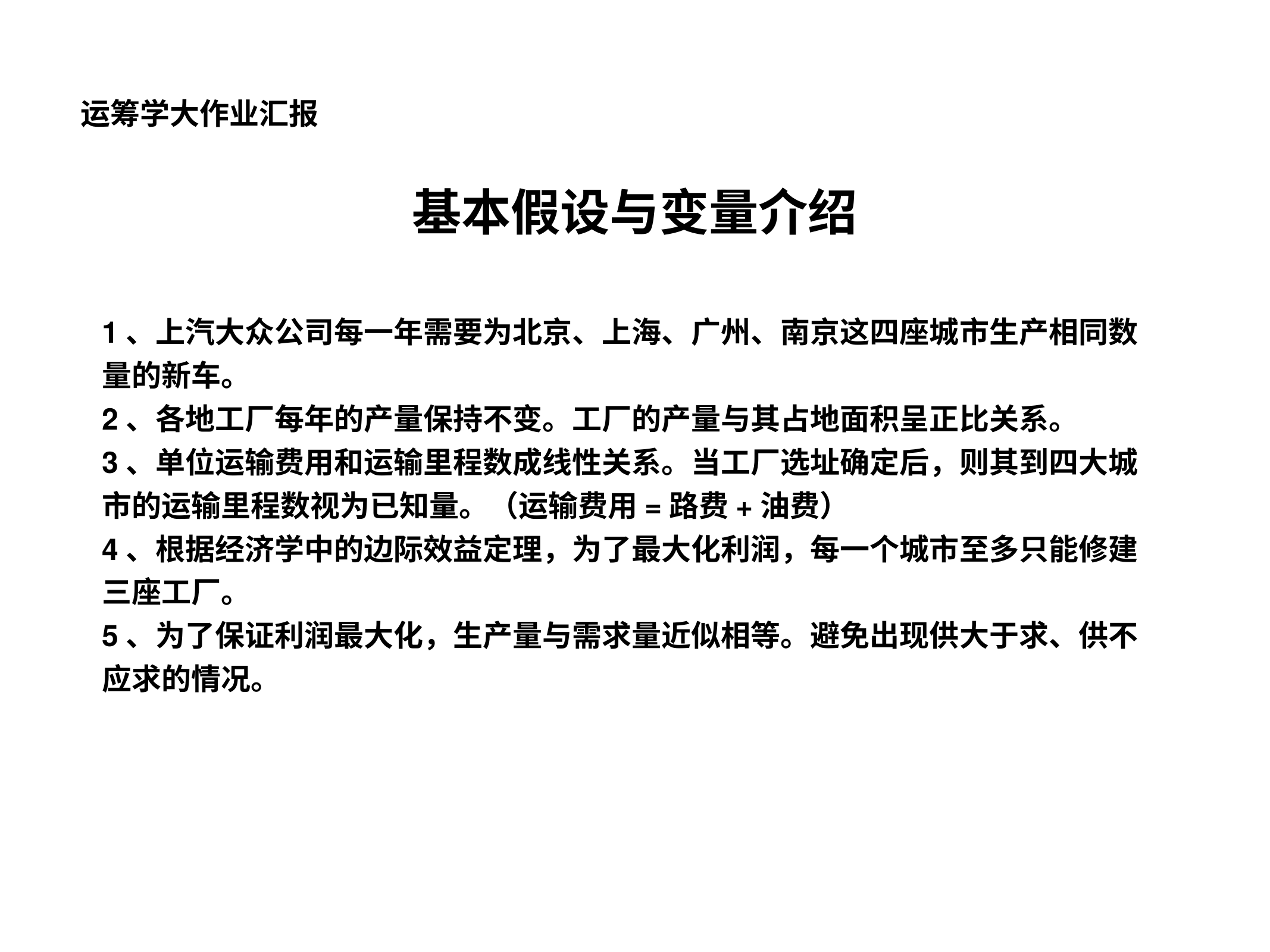

运筹学大作业汇报
基本假设与变量介绍
1、上汽大众公司每一年需要为北京、上海、广州、南京这四座城市生产相同数量的新车。
2、各地工厂每年的产量保持不变。工厂的产量与其占地面积呈正比关系。
3、单位运输费用和运输里程数成线性关系。当工厂选址确定后，则其到四大城市的运输里程数视为已知量。（运输费用=路费+油费）
4、根据经济学中的边际效益定理，为了最大化利润，每一个城市至多只能修建三座工厂。
5、为了保证利润最大化，生产量与需求量近似相等。避免出现供大于求、供不应求的情况。